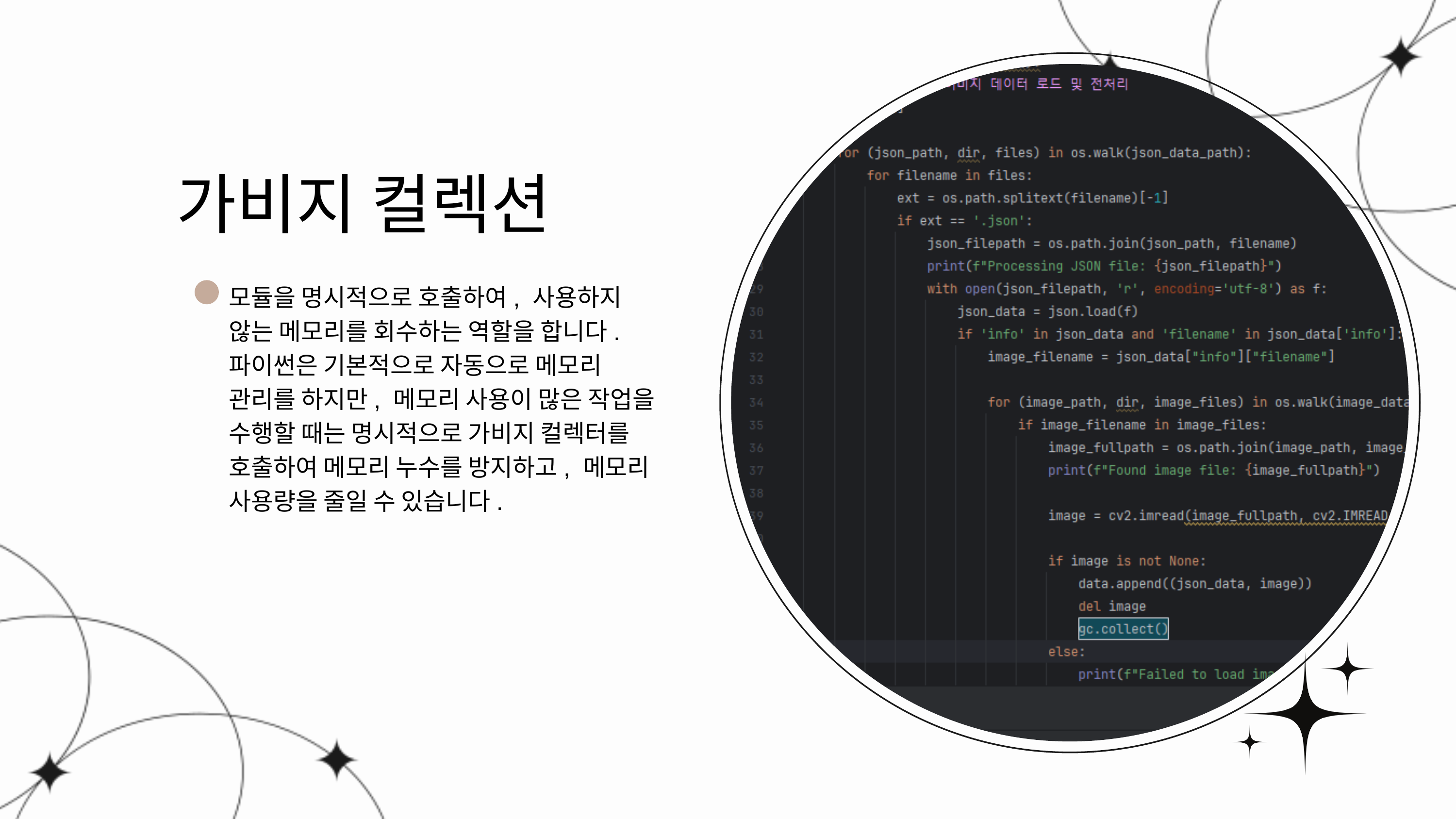

가비지 컬렉션
모듈을 명시적으로 호출하여, 사용하지 않는 메모리를 회수하는 역할을 합니다. 파이썬은 기본적으로 자동으로 메모리 관리를 하지만, 메모리 사용이 많은 작업을 수행할 때는 명시적으로 가비지 컬렉터를 호출하여 메모리 누수를 방지하고, 메모리 사용량을 줄일 수 있습니다.